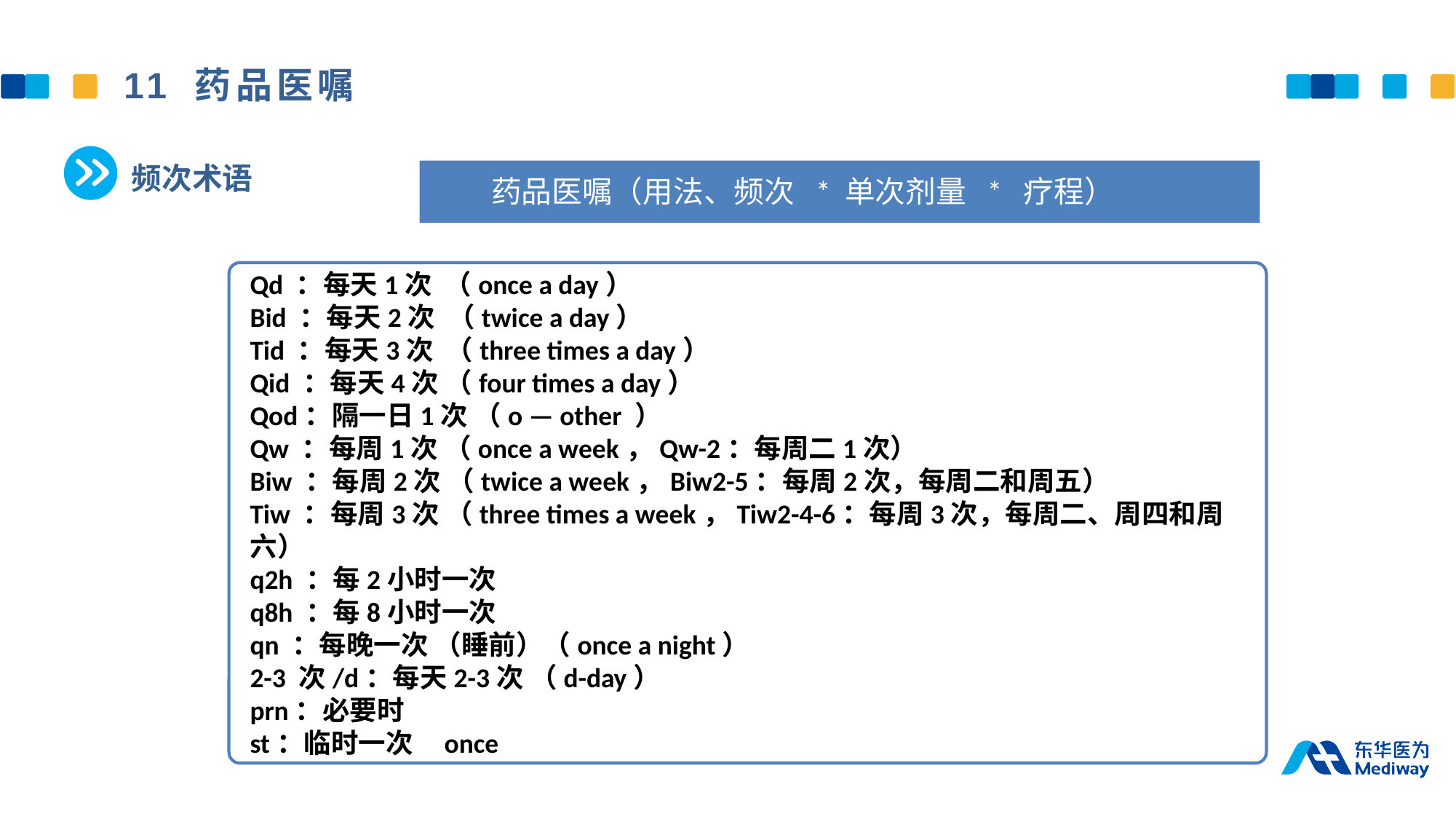

11 药品医嘱

频次术语

药品医嘱（用法、频次  * 单次剂量  *  疗程）
Qd ：每天1次  （once a day）
Bid ：每天2次  （twice a day）
Tid ：每天3次  （three times a day）
Qid ：每天4次 （four times a day）
Qod：隔一日1次 （o — other ）
Qw ：每周1次 （once a week，Qw-2：每周二1次）
Biw ：每周2次 （twice a week，Biw2-5：每周2次，每周二和周五）
Tiw ：每周3次 （three times a week，Tiw2-4-6：每周3次，每周二、周四和周六）
q2h ：每2小时一次
q8h ：每8小时一次
qn ：每晚一次 （睡前）（once a night）
2-3 次/d：每天2-3次 （d-day）
prn：必要时
st：临时一次    once